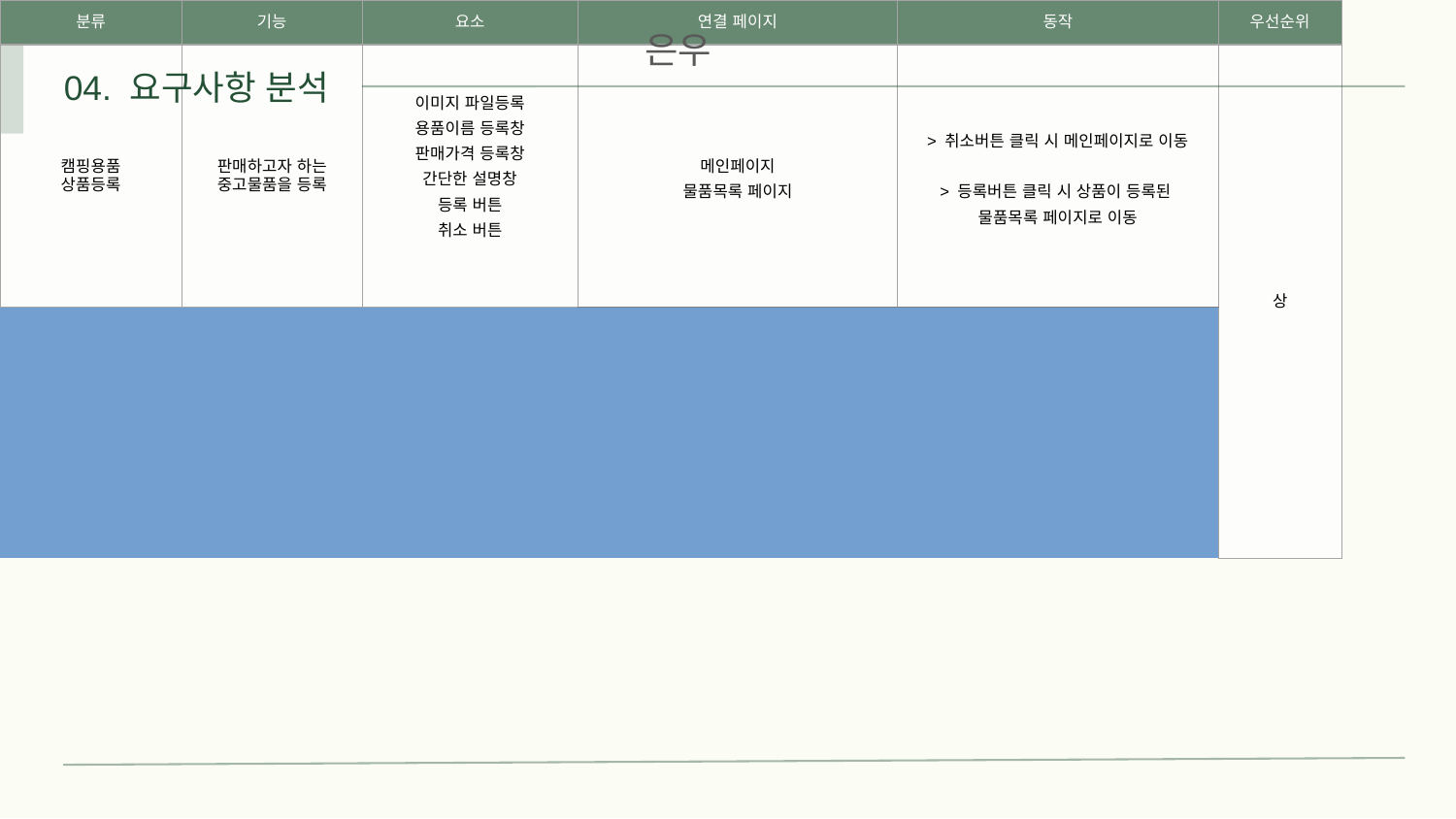

은우

04. 요구사항 분석
| 분류 | 기능 | 요소 | 연결 페이지 | 동작 | 우선순위 |
| --- | --- | --- | --- | --- | --- |
| 캠핑용품 상품등록 | 판매하고자 하는 중고물품을 등록 | 이미지 파일등록 용품이름 등록창 판매가격 등록창 간단한 설명창 등록 버튼 취소 버튼 | 메인페이지 물품목록 페이지 | > 취소버튼 클릭 시 메인페이지로 이동 > 등록버튼 클릭 시 상품이 등록된 물품목록 페이지로 이동 | 상 |
|  |  |  |  |  |  |
| 캠핑장 목록 페이지 | 캠핑장 목록 출력 (이미지,이름,가격) | 캠핑장 썸네일 캠핑장 이름 캠핑장 가격 캠핑장 위치 | 맛집 소개 페이지 캠핑장 상세페이지 | > 이미지 및 이름 클릭 시 캠핑장 상세페이지로 이동 |  |